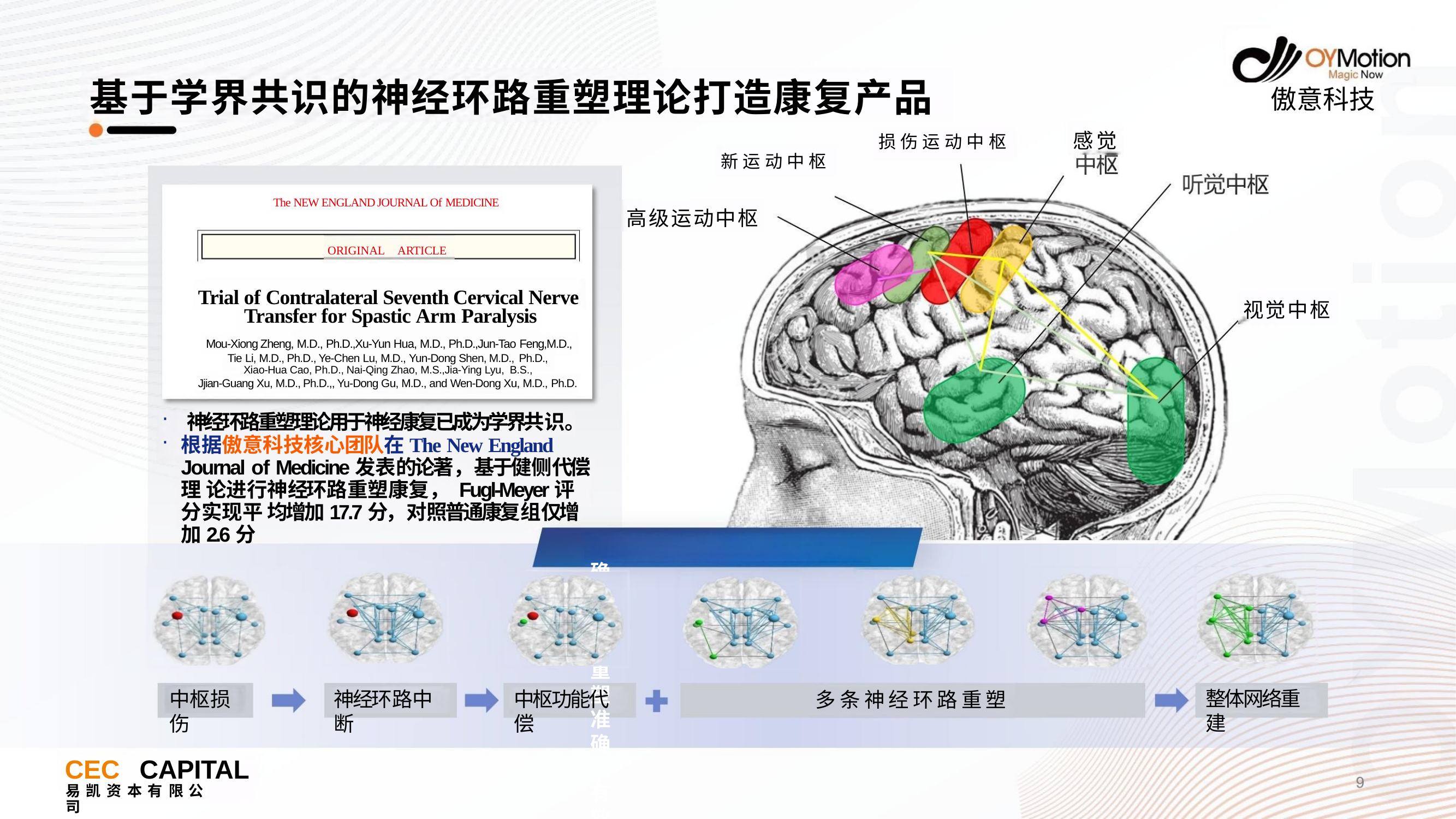

# 基于学界共识的神经环路重塑理论打造康复产品
傲意科技
感觉
损伤运动中枢
新运动中枢
The NEW ENGLAND JOURNAL Of MEDICINE
高级运动中枢
ORIGINAL	ARTICLE
Trial of Contralateral Seventh Cervical Nerve  Transfer for Spastic Arm Paralysis
Mou-Xiong Zheng, M.D., Ph.D.,Xu-Yun Hua, M.D., Ph.D.,Jun-Tao Feng,M.D.,
Tie Li, M.D., Ph.D., Ye-Chen Lu, M.D., Yun-Dong Shen, M.D., Ph.D.,
Xiao-Hua Cao, Ph.D., Nai-Qing Zhao, M.S.,Jia-Ying Lyu, B.S.,
Jjian-Guang Xu, M.D., Ph.D.,, Yu-Dong Gu, M.D., and Wen-Dong Xu, M.D., Ph.D.
视觉中枢
神经环路重塑理论用于神经康复已成为学界共识。
根据傲意科技核心团队在The New England  Journal of Medicine发表的论著，基于健侧代偿理 论进行神经环路重塑康复， Fugl-Meyer评分实现平 均增加17.7分，对照普通康复组仅增加2.6分
确保神经重塑准确、有效、个性化

整体网络重建
神经环路中断
中枢损伤
中枢功能代偿
多条神经环路重塑
CEC	CAPITAL
易 凯 资 本 有 限 公	司